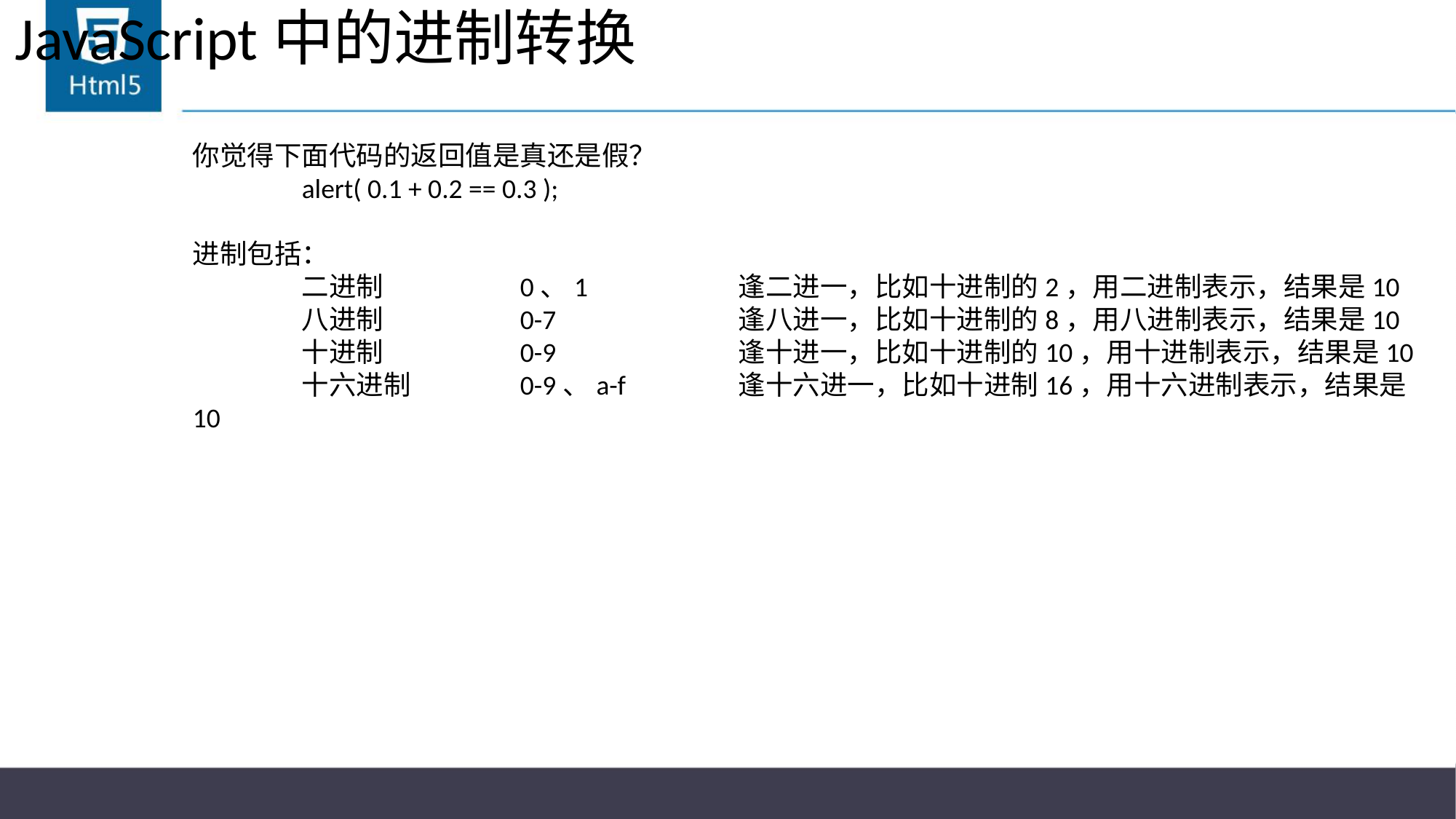

# JavaScript中的进制转换
你觉得下面代码的返回值是真还是假？
	alert( 0.1 + 0.2 == 0.3 );

进制包括：
	二进制		0、1		逢二进一，比如十进制的2，用二进制表示，结果是10
	八进制		0-7		逢八进一，比如十进制的8，用八进制表示，结果是10
	十进制		0-9		逢十进一，比如十进制的10，用十进制表示，结果是10
	十六进制	0-9、a-f		逢十六进一，比如十进制16，用十六进制表示，结果是10